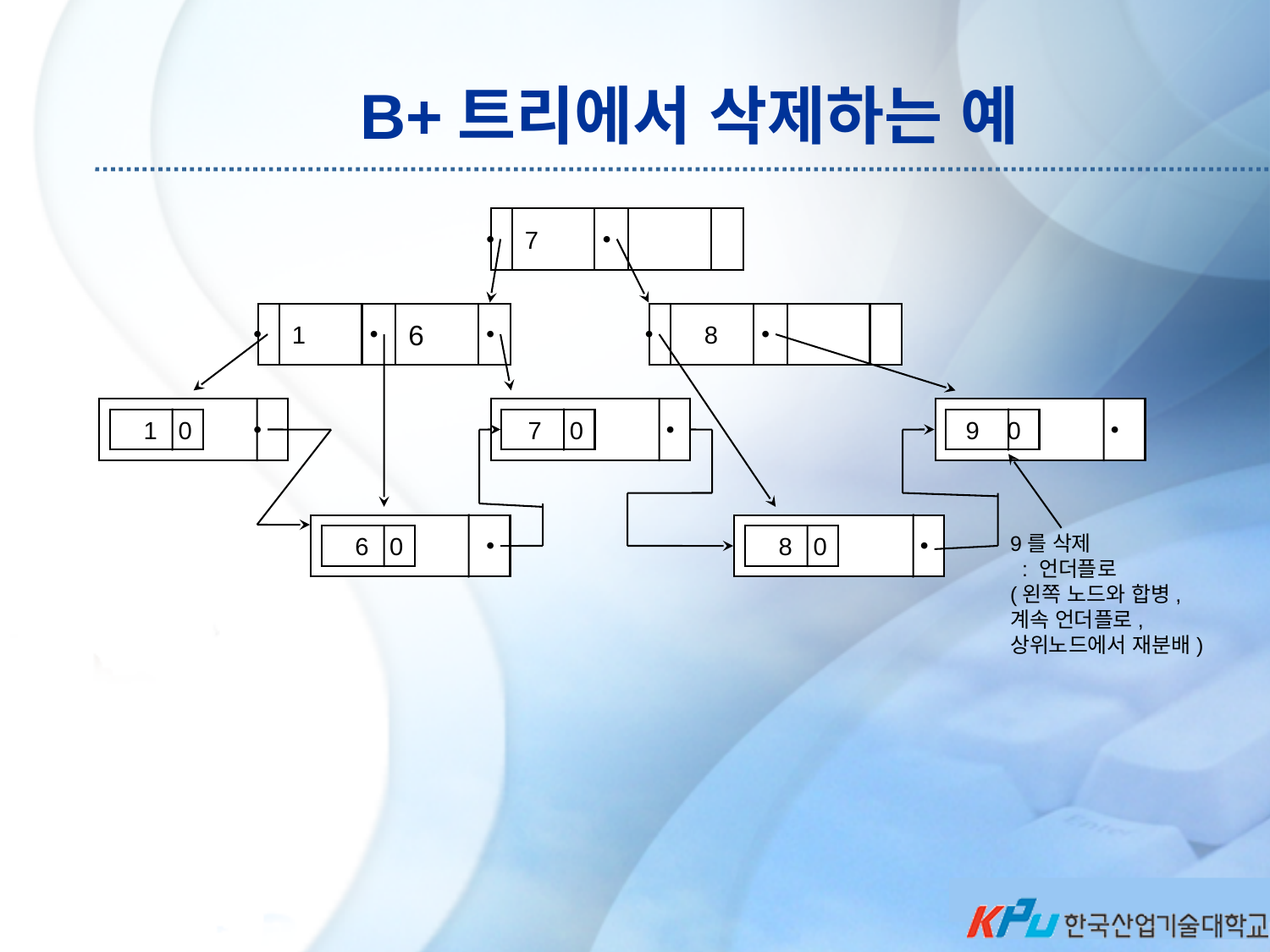

B+트리에서 삭제하는 예

7

1
6

   8

   1   0
  7    0
 9    0

9를 삭제
  : 언더플로
(왼쪽 노드와 합병,
계속 언더플로,
상위노드에서 재분배)

   6   0
   8   0